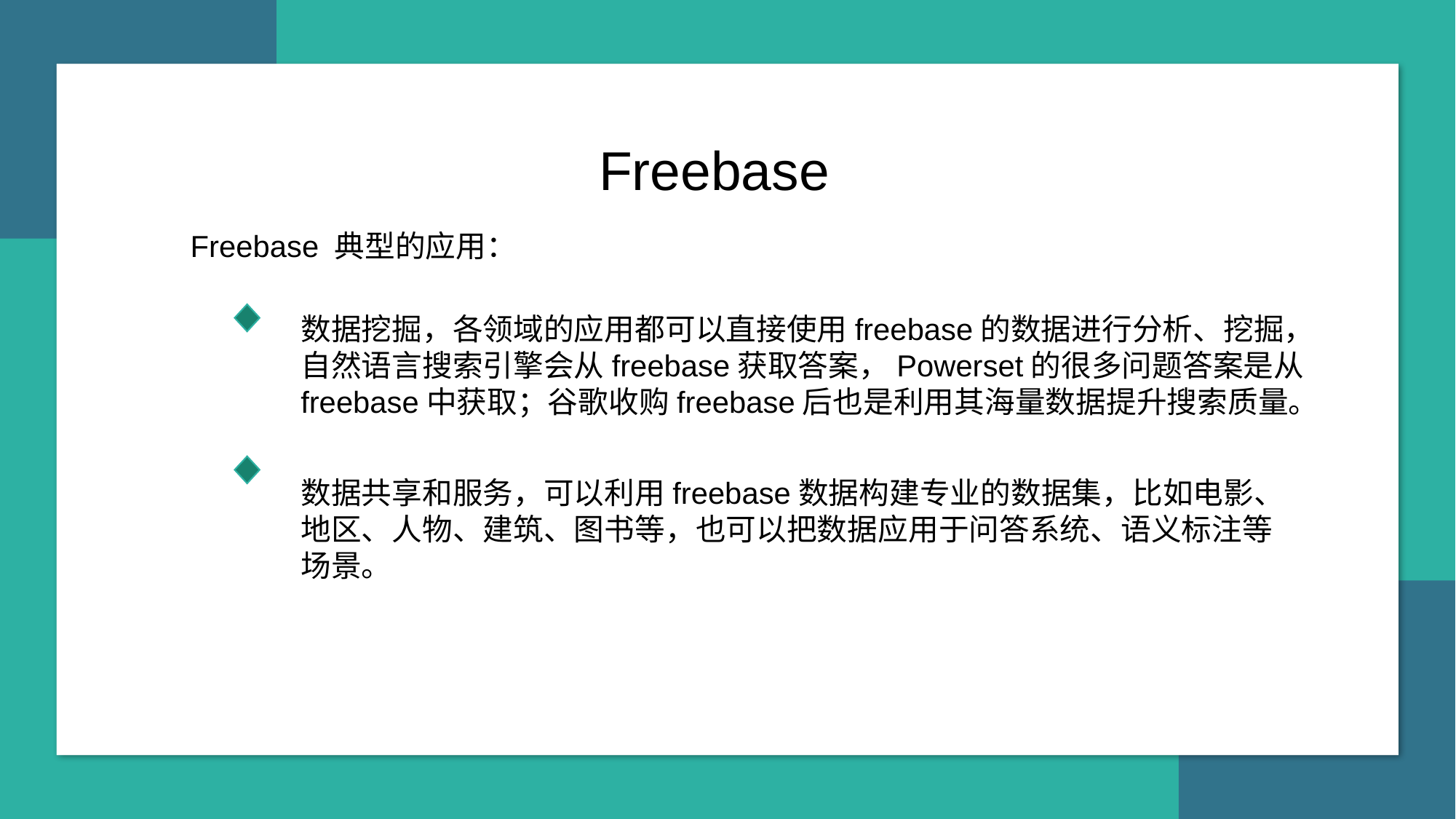

Freebase
 Freebase 典型的应用：

数据挖掘，各领域的应用都可以直接使用freebase的数据进行分析、挖掘，自然语言搜索引擎会从freebase获取答案，Powerset的很多问题答案是从freebase中获取；谷歌收购freebase后也是利用其海量数据提升搜索质量。

数据共享和服务，可以利用freebase数据构建专业的数据集，比如电影、地区、人物、建筑、图书等，也可以把数据应用于问答系统、语义标注等场景。